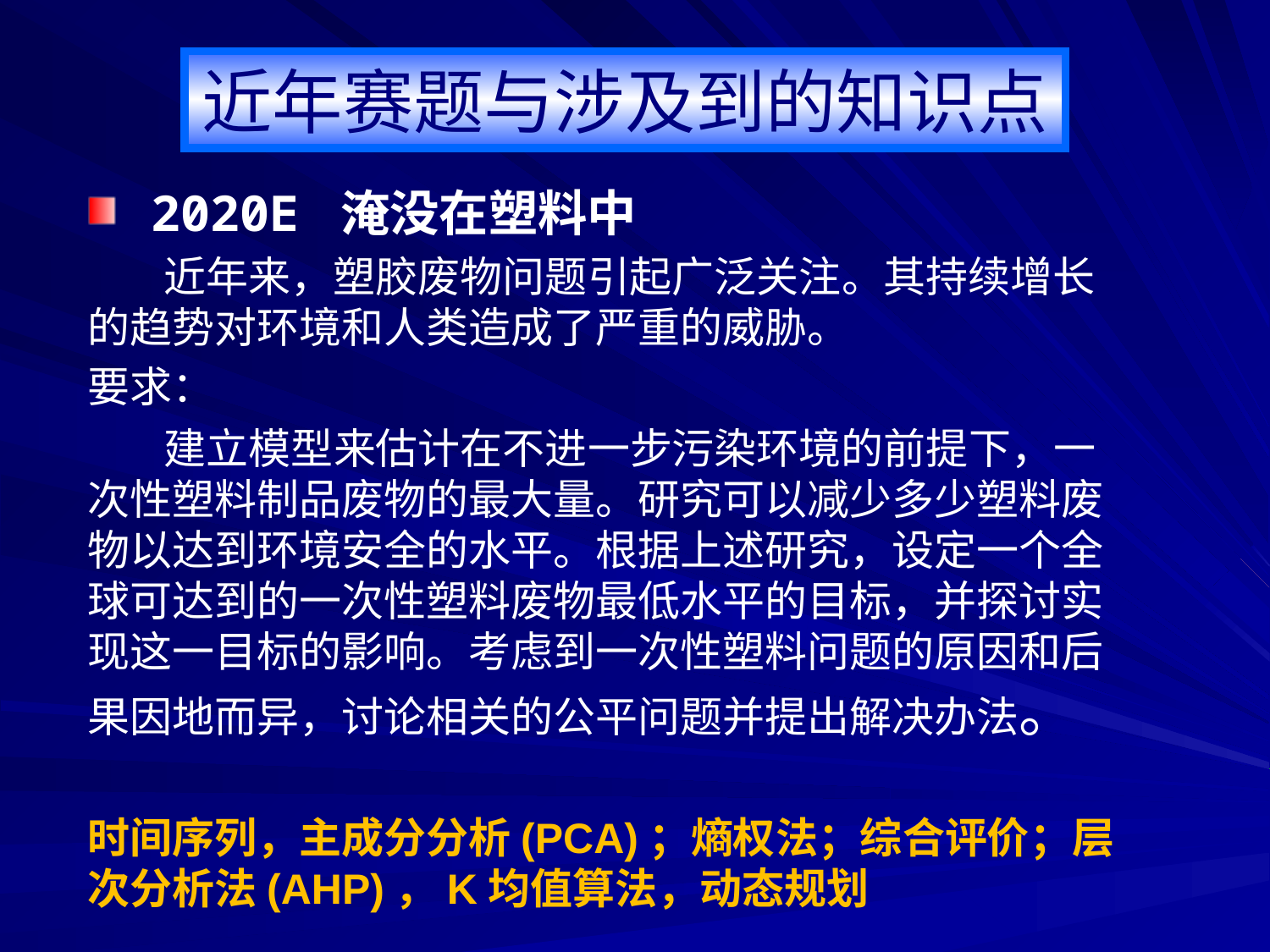

近年赛题与涉及到的知识点
2020E 淹没在塑料中
       近年来，塑胶废物问题引起广泛关注。其持续增长的趋势对环境和人类造成了严重的威胁。
要求：
       建立模型来估计在不进一步污染环境的前提下，一次性塑料制品废物的最大量。研究可以减少多少塑料废物以达到环境安全的水平。根据上述研究，设定一个全球可达到的一次性塑料废物最低水平的目标，并探讨实现这一目标的影响。考虑到一次性塑料问题的原因和后果因地而异，讨论相关的公平问题并提出解决办法。

时间序列，主成分分析(PCA)；熵权法；综合评价；层次分析法(AHP)，K均值算法，动态规划